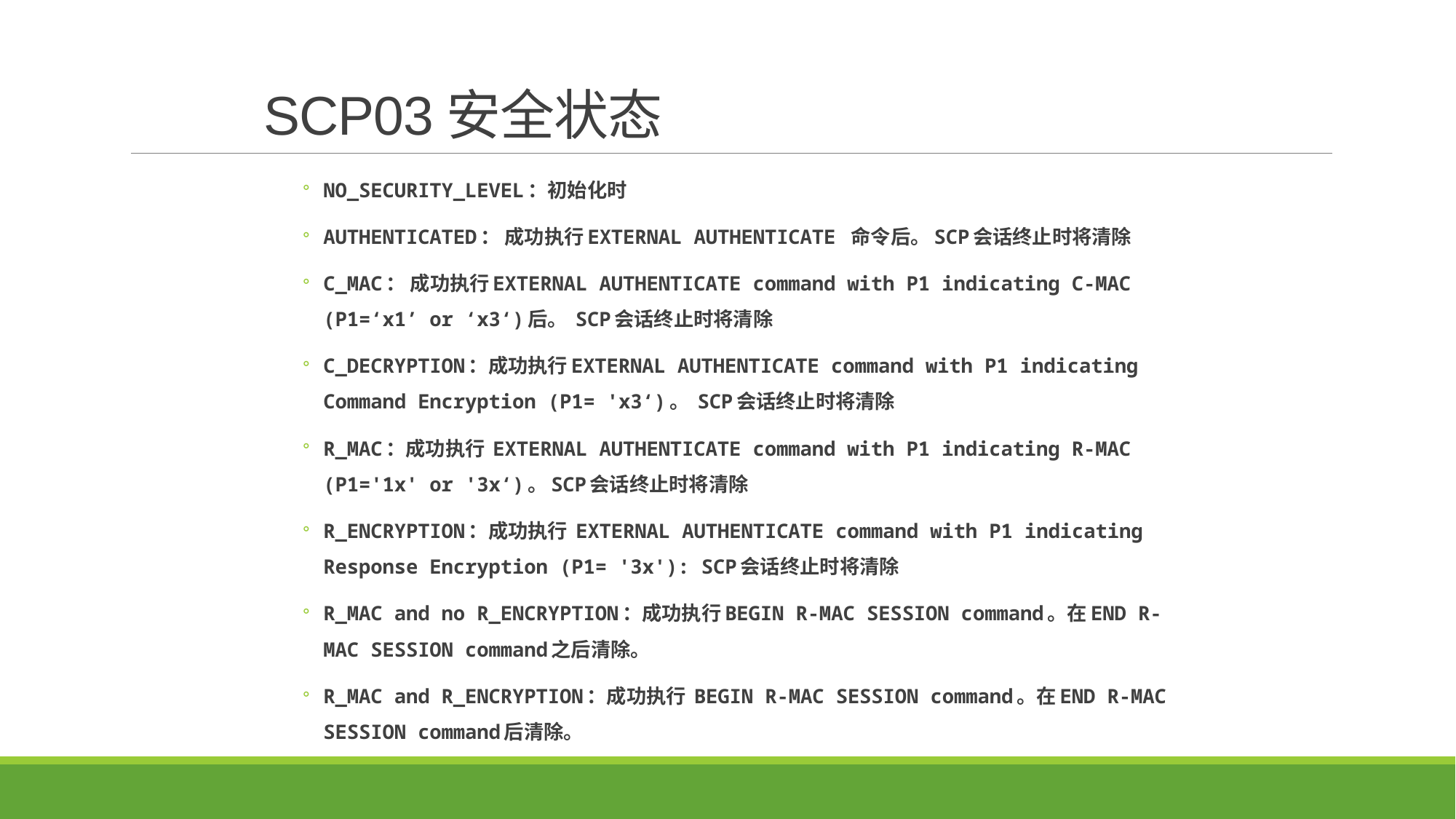

# SCP03安全状态
NO_SECURITY_LEVEL：初始化时
AUTHENTICATED： 成功执行EXTERNAL AUTHENTICATE 命令后。SCP会话终止时将清除
C_MAC： 成功执行EXTERNAL AUTHENTICATE command with P1 indicating C-MAC (P1=‘x1’ or ‘x3‘)后。 SCP会话终止时将清除
C_DECRYPTION：成功执行EXTERNAL AUTHENTICATE command with P1 indicating Command Encryption (P1= 'x3‘)。 SCP会话终止时将清除
R_MAC：成功执行 EXTERNAL AUTHENTICATE command with P1 indicating R-MAC (P1='1x' or '3x‘)。SCP会话终止时将清除
R_ENCRYPTION：成功执行 EXTERNAL AUTHENTICATE command with P1 indicating Response Encryption (P1= '3x'): SCP会话终止时将清除
R_MAC and no R_ENCRYPTION：成功执行BEGIN R-MAC SESSION command。在END R-MAC SESSION command之后清除。
R_MAC and R_ENCRYPTION：成功执行 BEGIN R-MAC SESSION command。在END R-MAC SESSION command后清除。